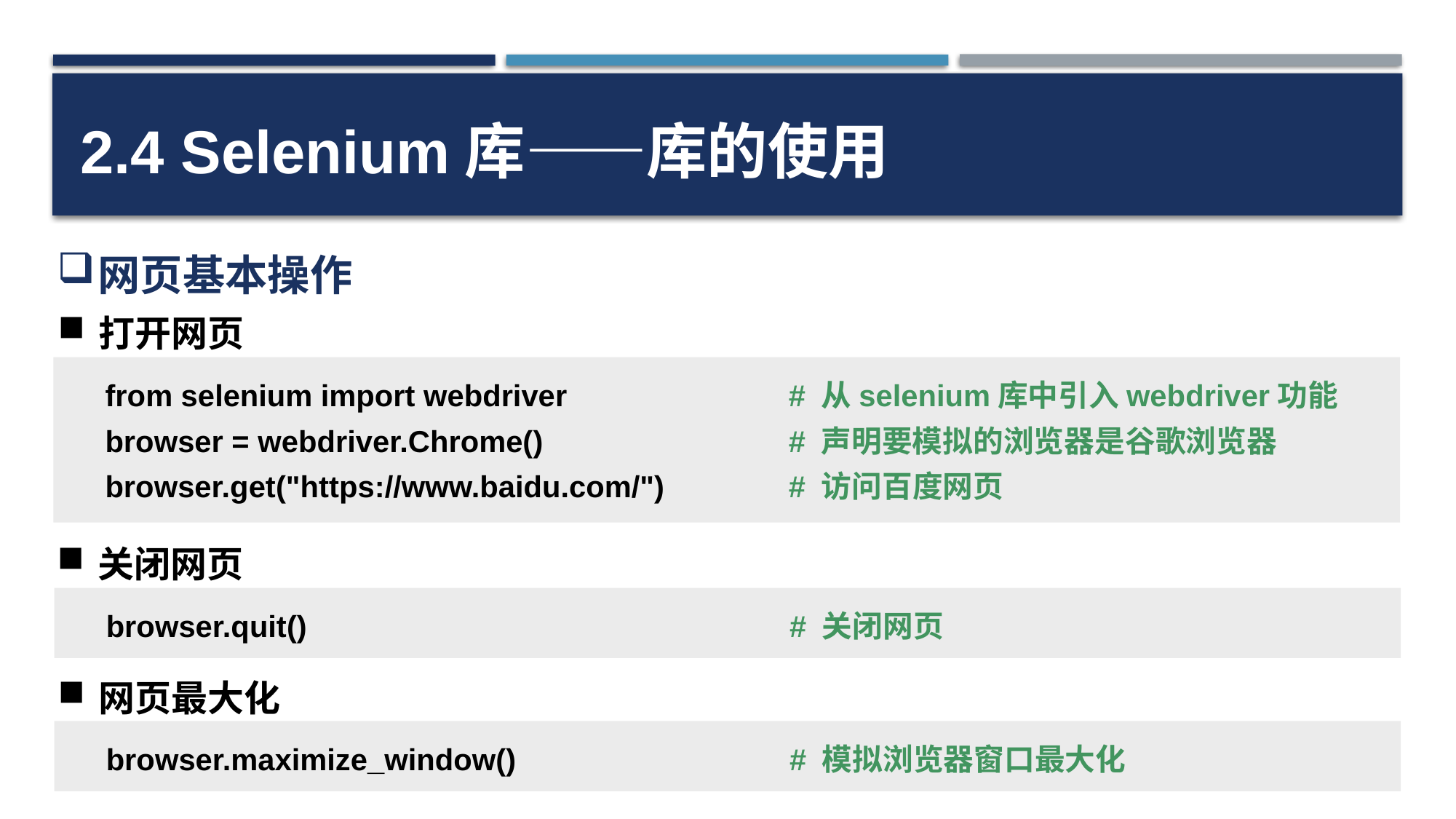

2.4 Selenium库——库的使用
网页基本操作
打开网页

from selenium import webdriver
browser = webdriver.Chrome()
browser.get("https://www.baidu.com/")
# 从selenium库中引入webdriver功能
# 声明要模拟的浏览器是谷歌浏览器
# 访问百度网页
关闭网页

browser.quit()
# 关闭网页
网页最大化
22

browser.maximize_window()
# 模拟浏览器窗口最大化